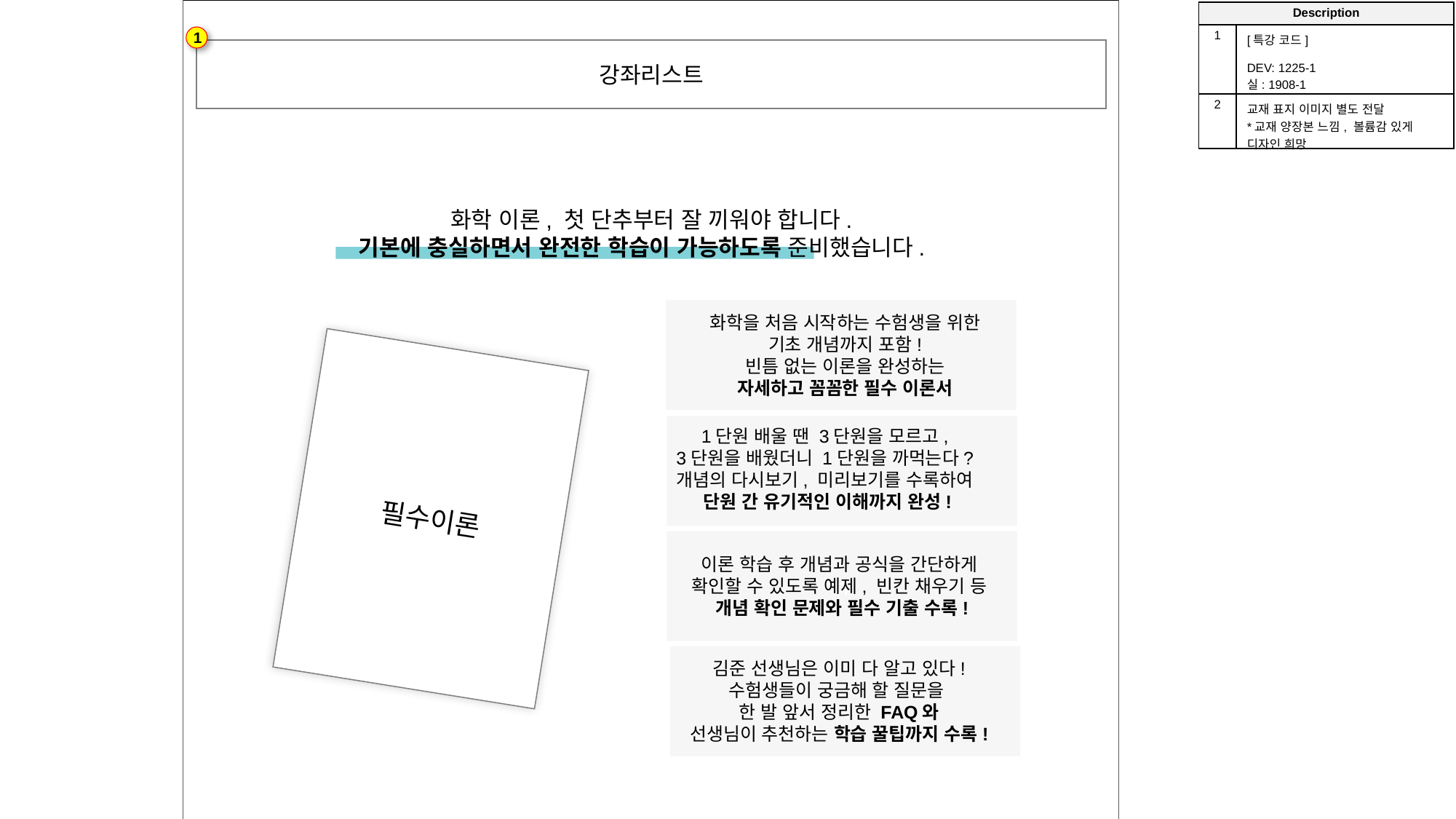

| Description |  |
| --- | --- |
| 1 | [특강 코드] DEV: 1225-1 실: 1908-1 |
| 2 | 교재 표지 이미지 별도 전달 \*교재 양장본 느낌, 볼륨감 있게 디자인 희망 |
1

강좌리스트
화학 이론, 첫 단추부터 잘 끼워야 합니다.
기본에 충실하면서 완전한 학습이 가능하도록 준비했습니다.

화학을 처음 시작하는 수험생을 위한
기초 개념까지 포함!
빈틈 없는 이론을 완성하는
자세하고 꼼꼼한 필수 이론서
필수이론

1단원 배울 땐 3단원을 모르고,
3단원을 배웠더니 1단원을 까먹는다?
개념의 다시보기, 미리보기를 수록하여
단원 간 유기적인 이해까지 완성!
ㅠ
이론 학습 후 개념과 공식을 간단하게
확인할 수 있도록 예제, 빈칸 채우기 등
개념 확인 문제와 필수 기출 수록!

김준 선생님은 이미 다 알고 있다!
수험생들이 궁금해 할 질문을
한 발 앞서 정리한 FAQ와
선생님이 추천하는 학습 꿀팁까지 수록!